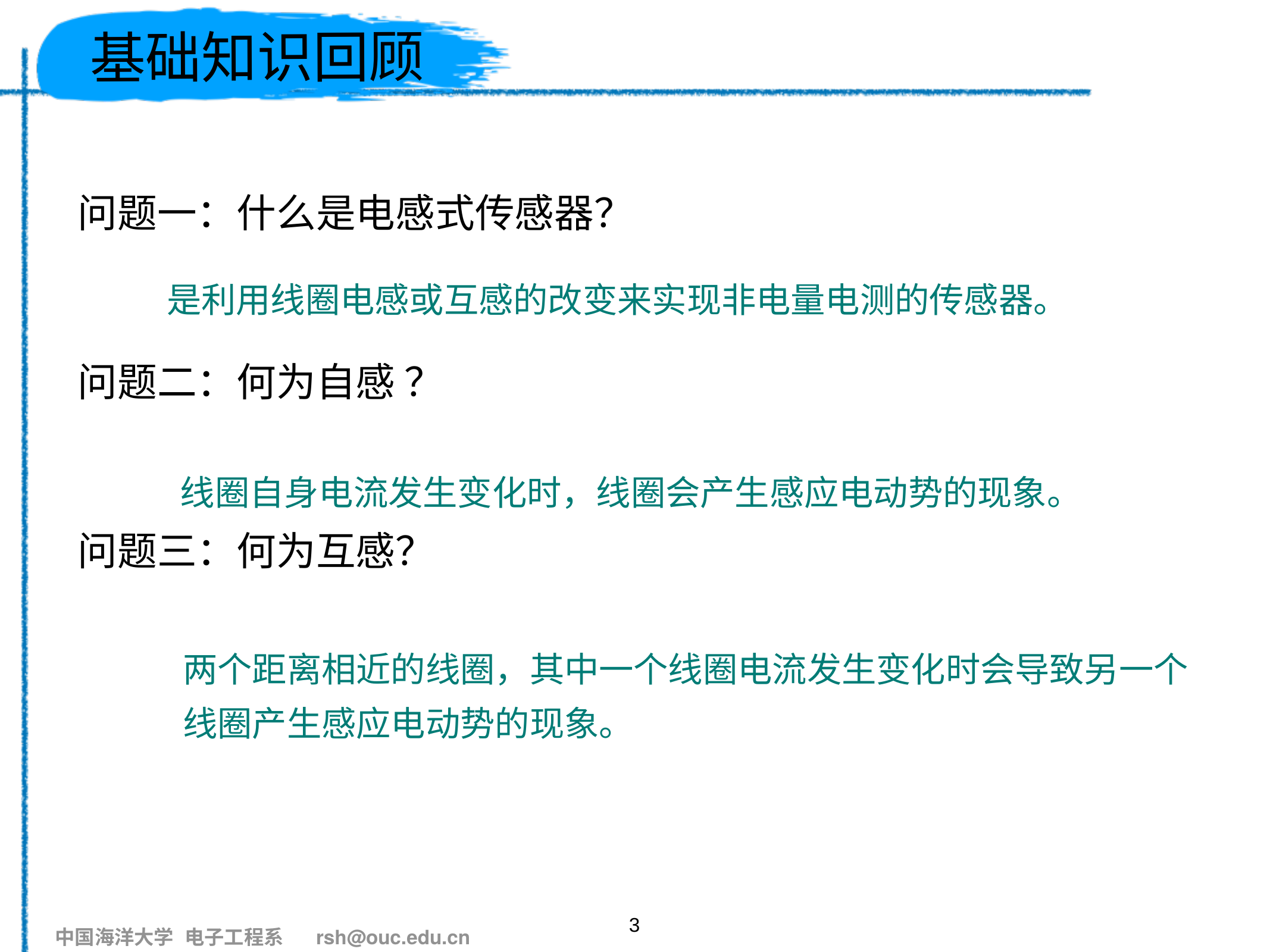

# 基础知识回顾
问题一：什么是电感式传感器？

问题二：何为自感 ？

问题三：何为互感？
是利用线圈电感或互感的改变来实现非电量电测的传感器。
线圈自身电流发生变化时，线圈会产生感应电动势的现象。
两个距离相近的线圈，其中一个线圈电流发生变化时会导致另一个线圈产生感应电动势的现象。
3